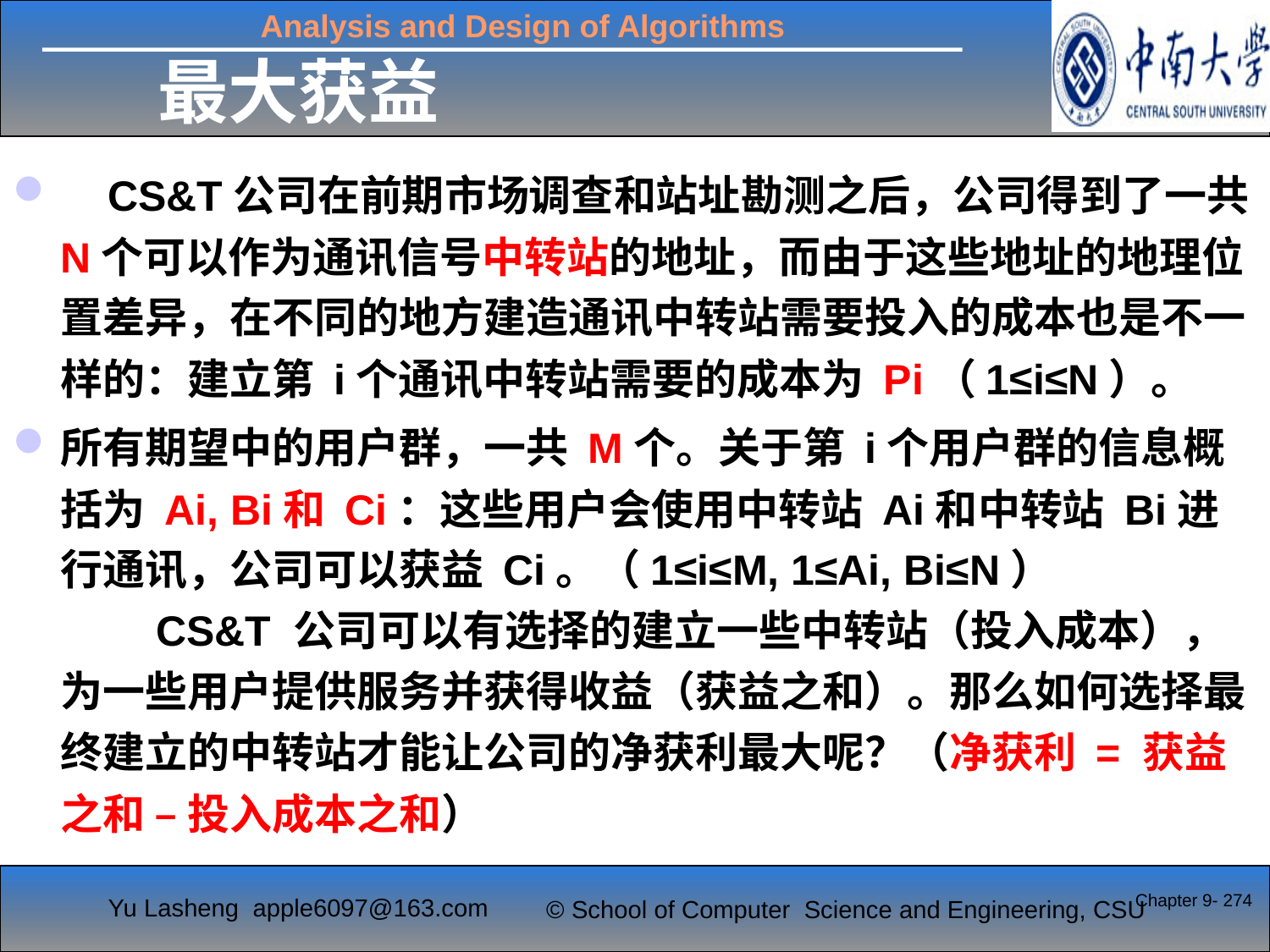

# 最大获益
    CS&T公司在前期市场调查和站址勘测之后，公司得到了一共 N个可以作为通讯信号中转站的地址，而由于这些地址的地理位置差异，在不同的地方建造通讯中转站需要投入的成本也是不一样的：建立第 i个通讯中转站需要的成本为 Pi（1≤i≤N）。
所有期望中的用户群，一共 M个。关于第 i个用户群的信息概括为 Ai, Bi和 Ci：这些用户会使用中转站 Ai和中转站 Bi进行通讯，公司可以获益 Ci。（1≤i≤M, 1≤Ai, Bi≤N）
         CS&T 公司可以有选择的建立一些中转站（投入成本），为一些用户提供服务并获得收益（获益之和）。那么如何选择最终建立的中转站才能让公司的净获利最大呢？（净获利 = 获益之和 – 投入成本之和）

Chapter 9- 274